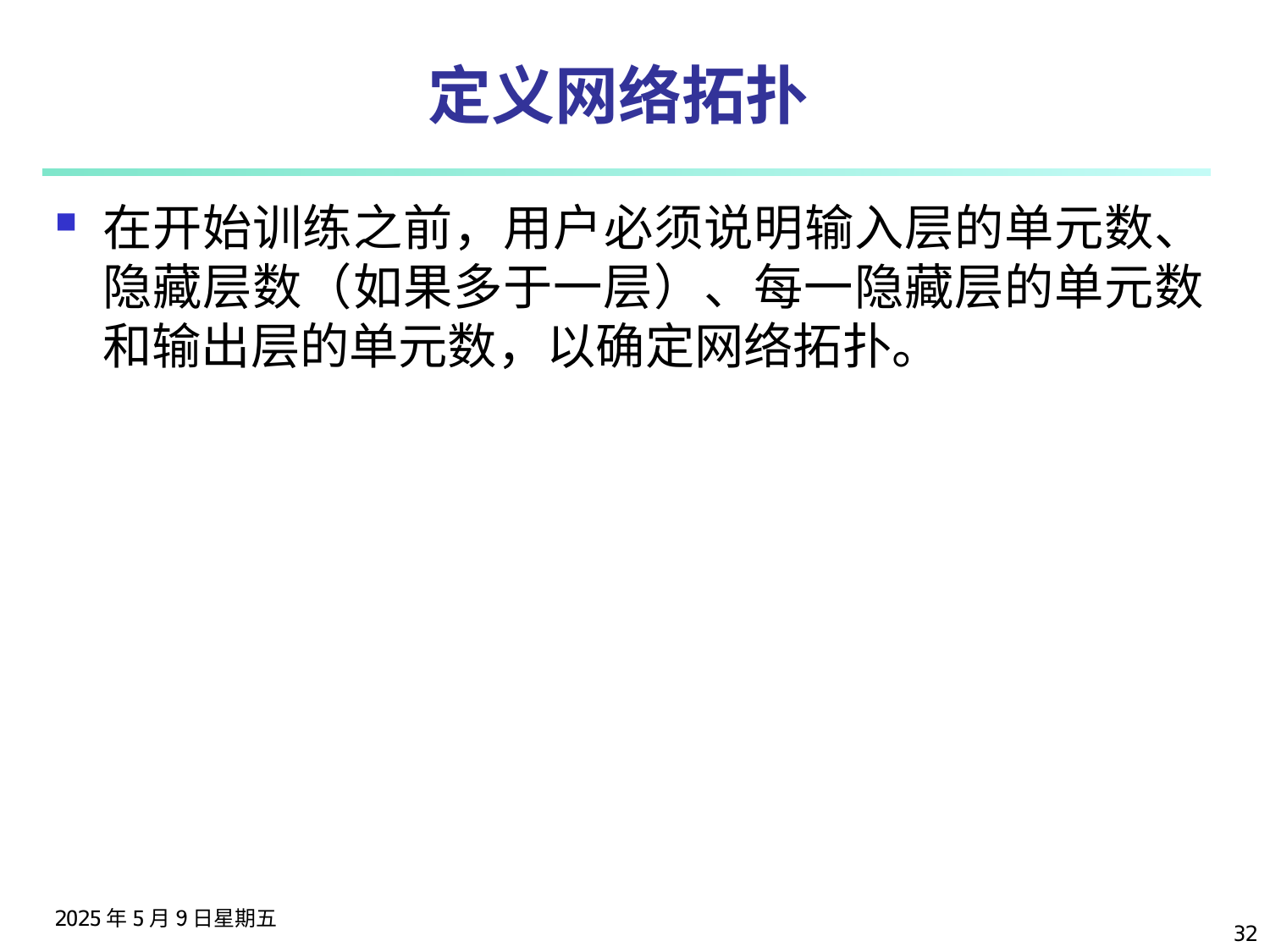

# 定义网络拓扑
在开始训练之前，用户必须说明输入层的单元数、隐藏层数（如果多于一层）、每一隐藏层的单元数和输出层的单元数，以确定网络拓扑。

2025年5月9日星期五
32